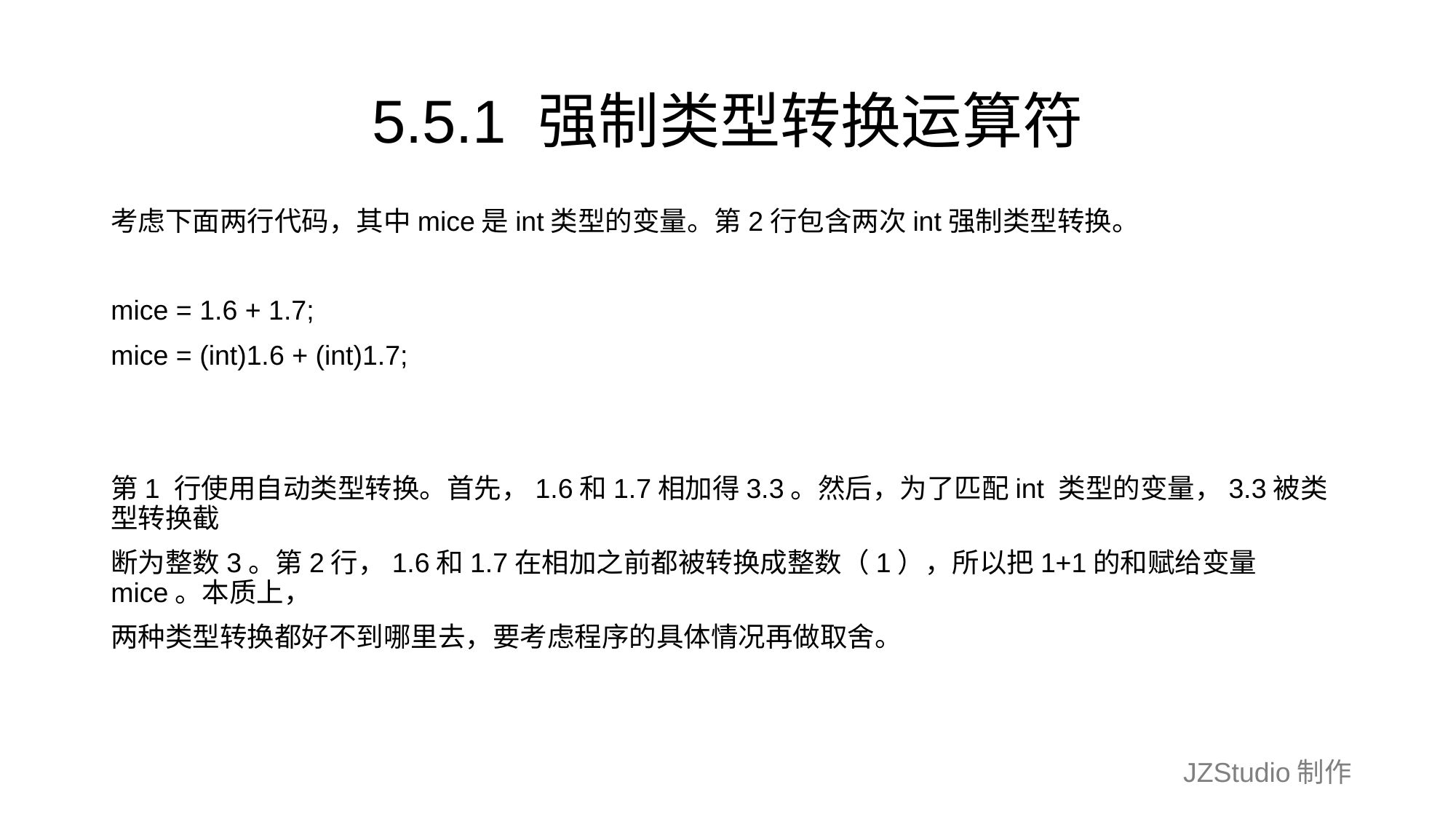

# 5.5.1 强制类型转换运算符
考虑下面两行代码，其中mice是int类型的变量。第2行包含两次int强制类型转换。

mice = 1.6 + 1.7;
mice = (int)1.6 + (int)1.7;

第1 行使用自动类型转换。首先，1.6和1.7相加得3.3。然后，为了匹配int 类型的变量，3.3被类型转换截
断为整数3。第2行，1.6和1.7在相加之前都被转换成整数（1），所以把1+1的和赋给变量mice。本质上，
两种类型转换都好不到哪里去，要考虑程序的具体情况再做取舍。